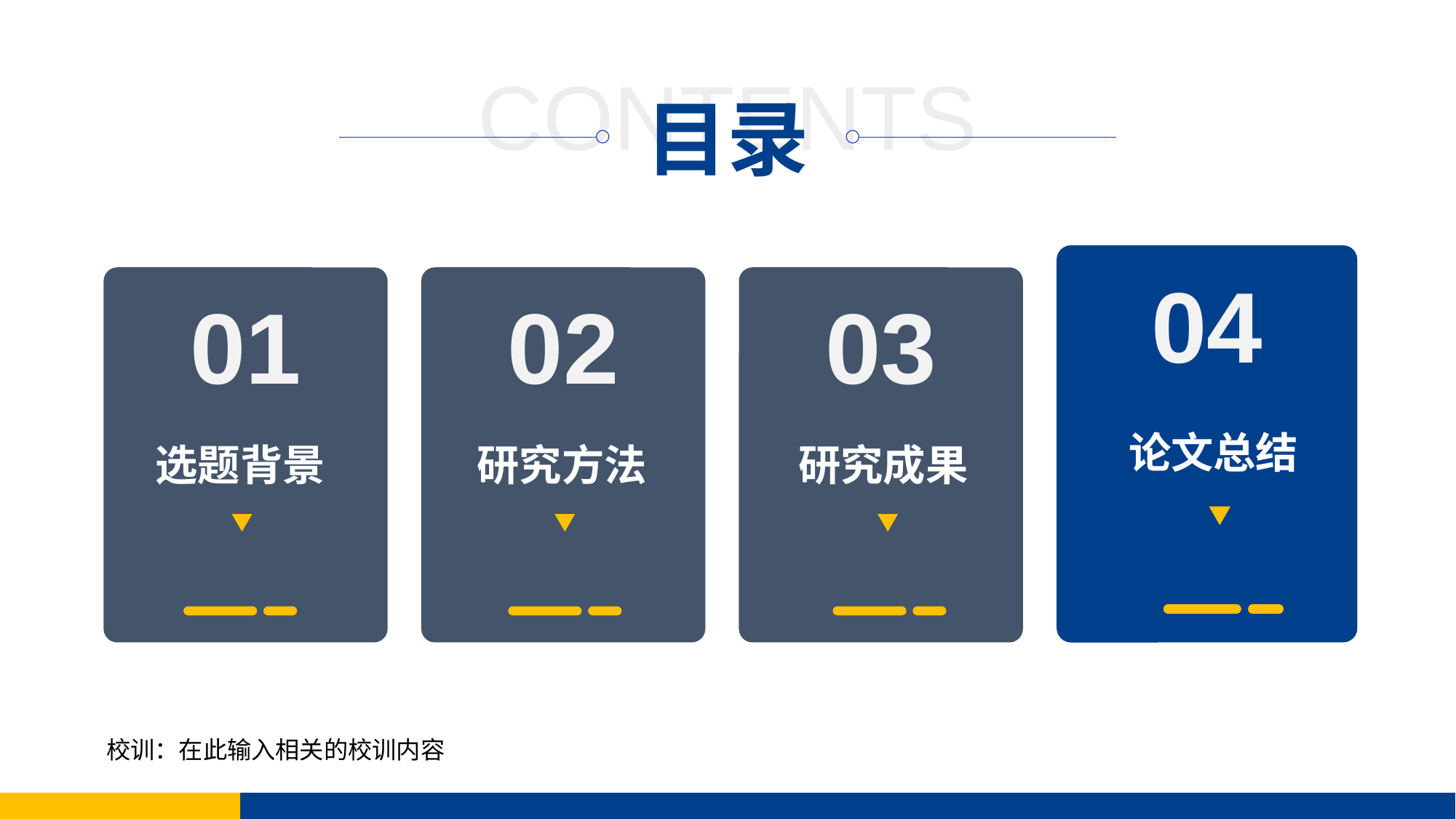

04
01
02
03
论文总结
选题背景
研究方法
研究成果
校训：在此输入相关的校训内容